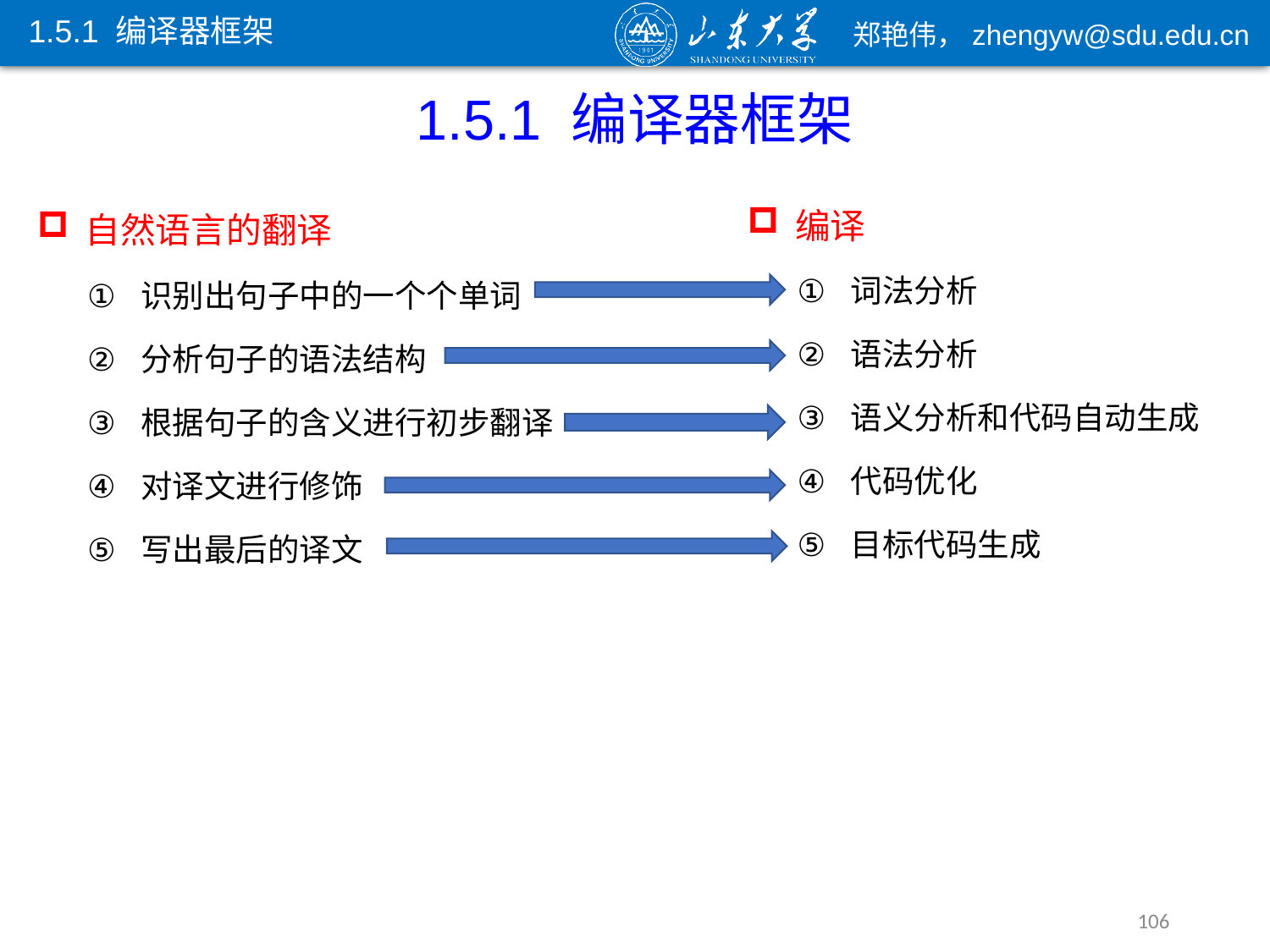

1.5.1 编译器框架
1.5.1 编译器框架
编译
词法分析
语法分析
语义分析和代码自动生成
代码优化
目标代码生成

自然语言的翻译
识别出句子中的一个个单词
分析句子的语法结构
根据句子的含义进行初步翻译
对译文进行修饰
写出最后的译文
106